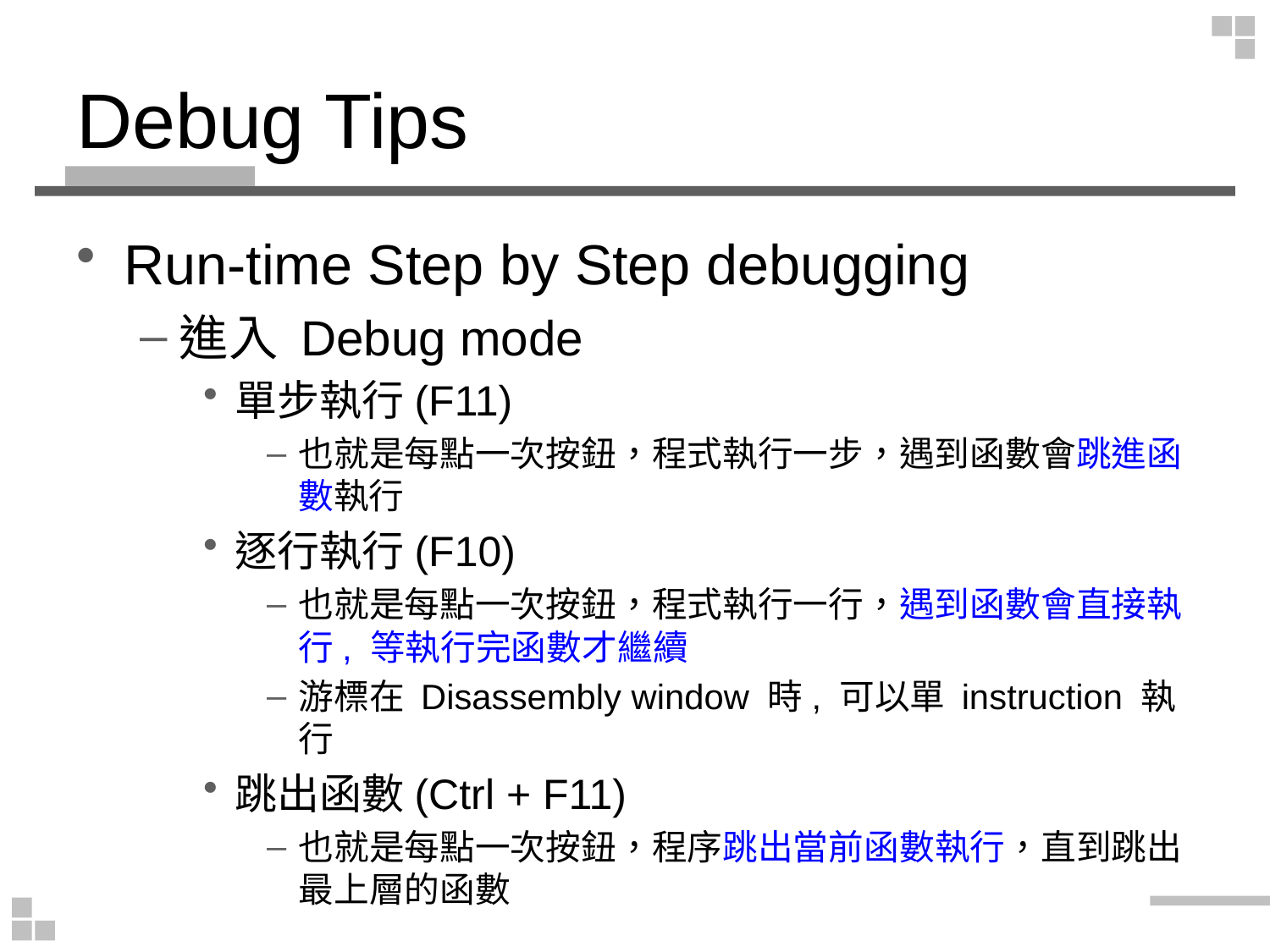

# Debug Tips
Run-time Step by Step debugging
進入 Debug mode
單步執行(F11)
也就是每點一次按鈕，程式執行一步，遇到函數會跳進函數執行
逐行執行(F10)
也就是每點一次按鈕，程式執行一行，遇到函數會直接執行, 等執行完函數才繼續
游標在 Disassembly window 時, 可以單 instruction 執行
跳出函數(Ctrl + F11)
也就是每點一次按鈕，程序跳出當前函數執行，直到跳出最上層的函數